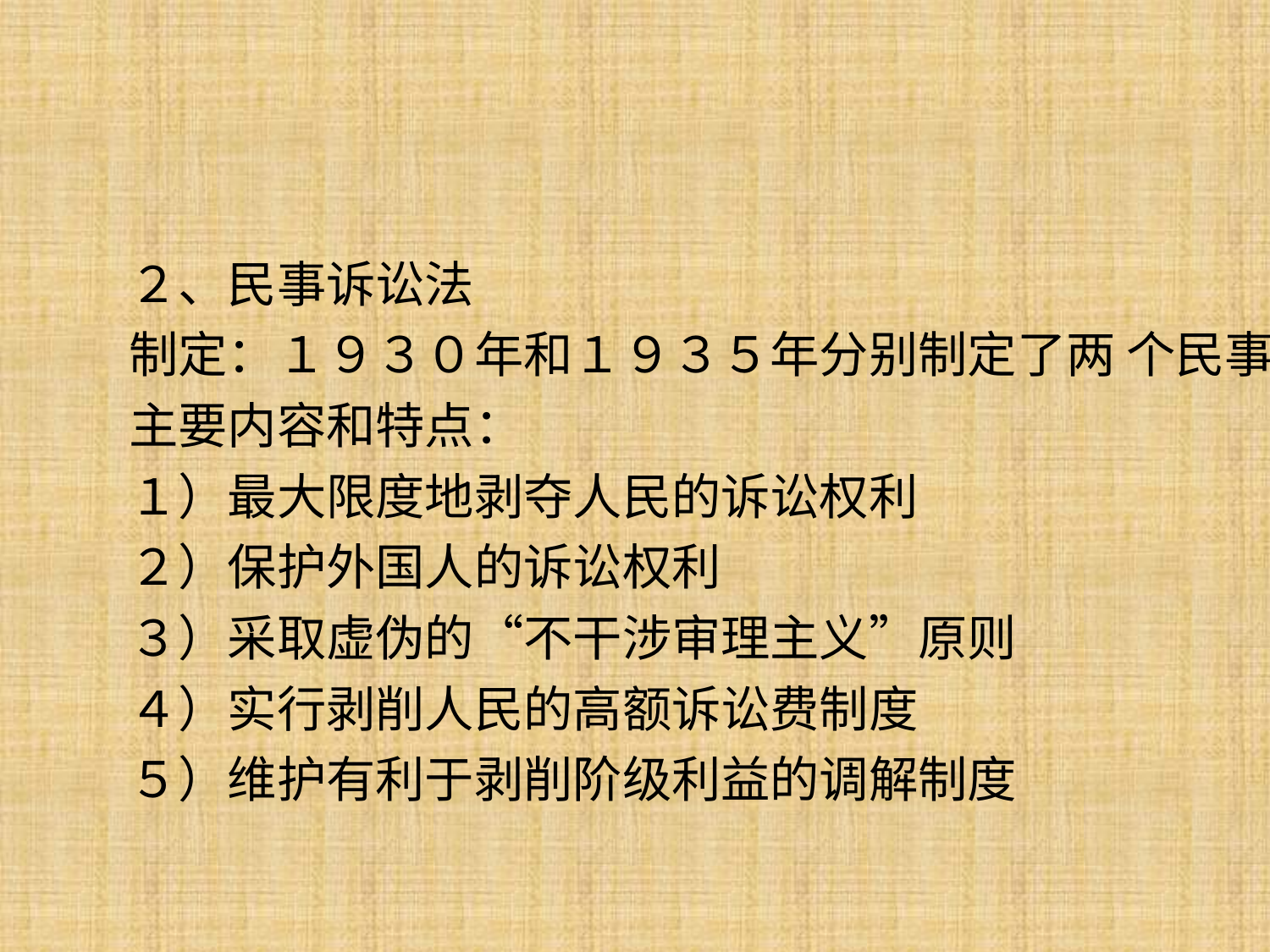

#
２、民事诉讼法
制定：１９３０年和１９３５年分别制定了两 个民事诉讼法
主要内容和特点：
１）最大限度地剥夺人民的诉讼权利
２）保护外国人的诉讼权利
３）采取虚伪的“不干涉审理主义”原则
４）实行剥削人民的高额诉讼费制度
５）维护有利于剥削阶级利益的调解制度